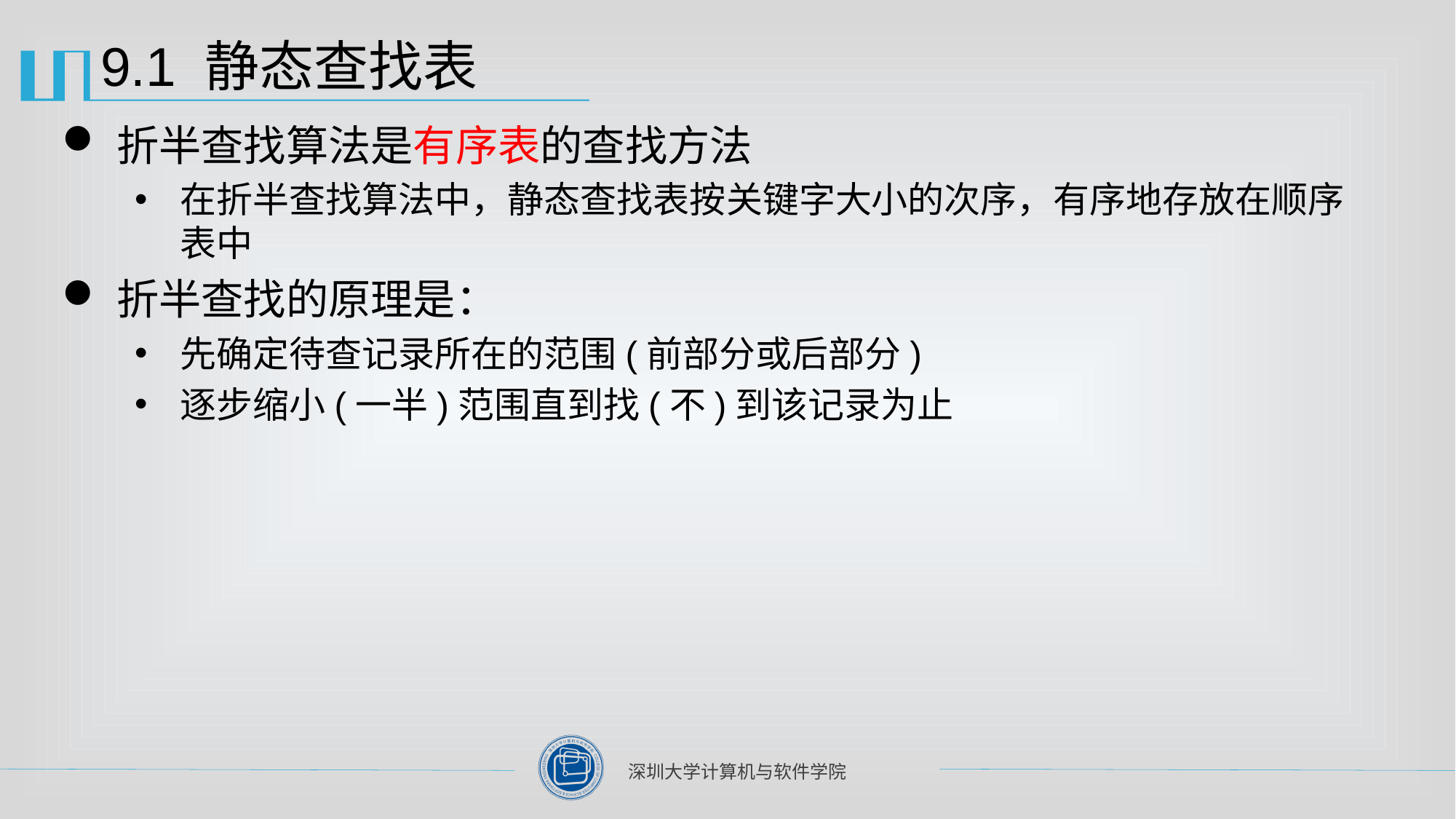

# 9.1 静态查找表
折半查找算法是有序表的查找方法
在折半查找算法中，静态查找表按关键字大小的次序，有序地存放在顺序表中
折半查找的原理是：
先确定待查记录所在的范围(前部分或后部分)
逐步缩小(一半)范围直到找(不)到该记录为止

17